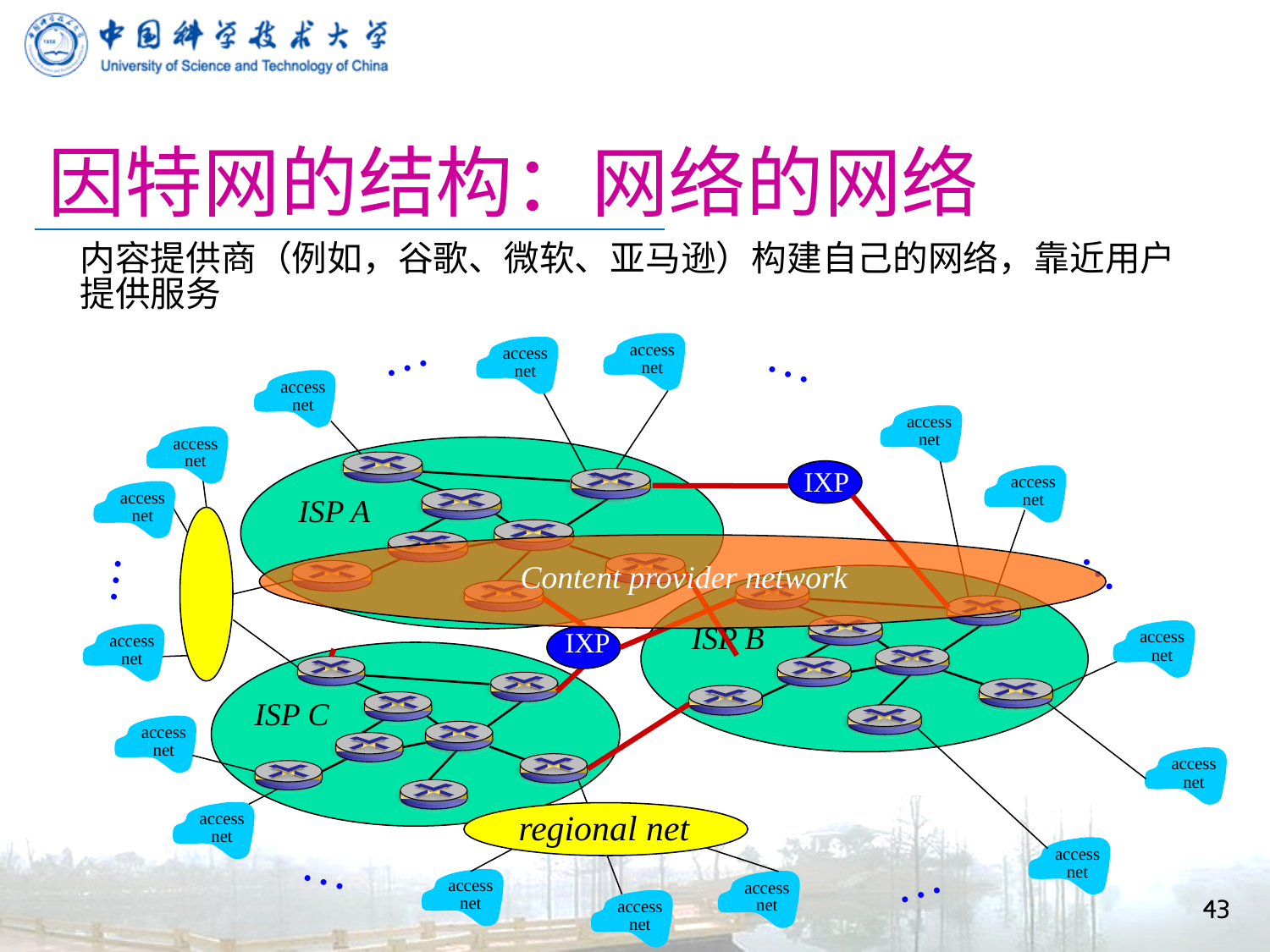

# 因特网的结构：网络的网络
内容提供商（例如，谷歌、微软、亚马逊）构建自己的网络，靠近用户提供服务
…
…

access
net

access
net

access
net

access
net

access
net

IXP

access
net

access
net
ISP A

…

…
Content provider network

IXP

ISP B

access
net

access
net

ISP C

access
net

access
net

regional net

access
net

access
net
…
43

access
net

access
net
…

access
net